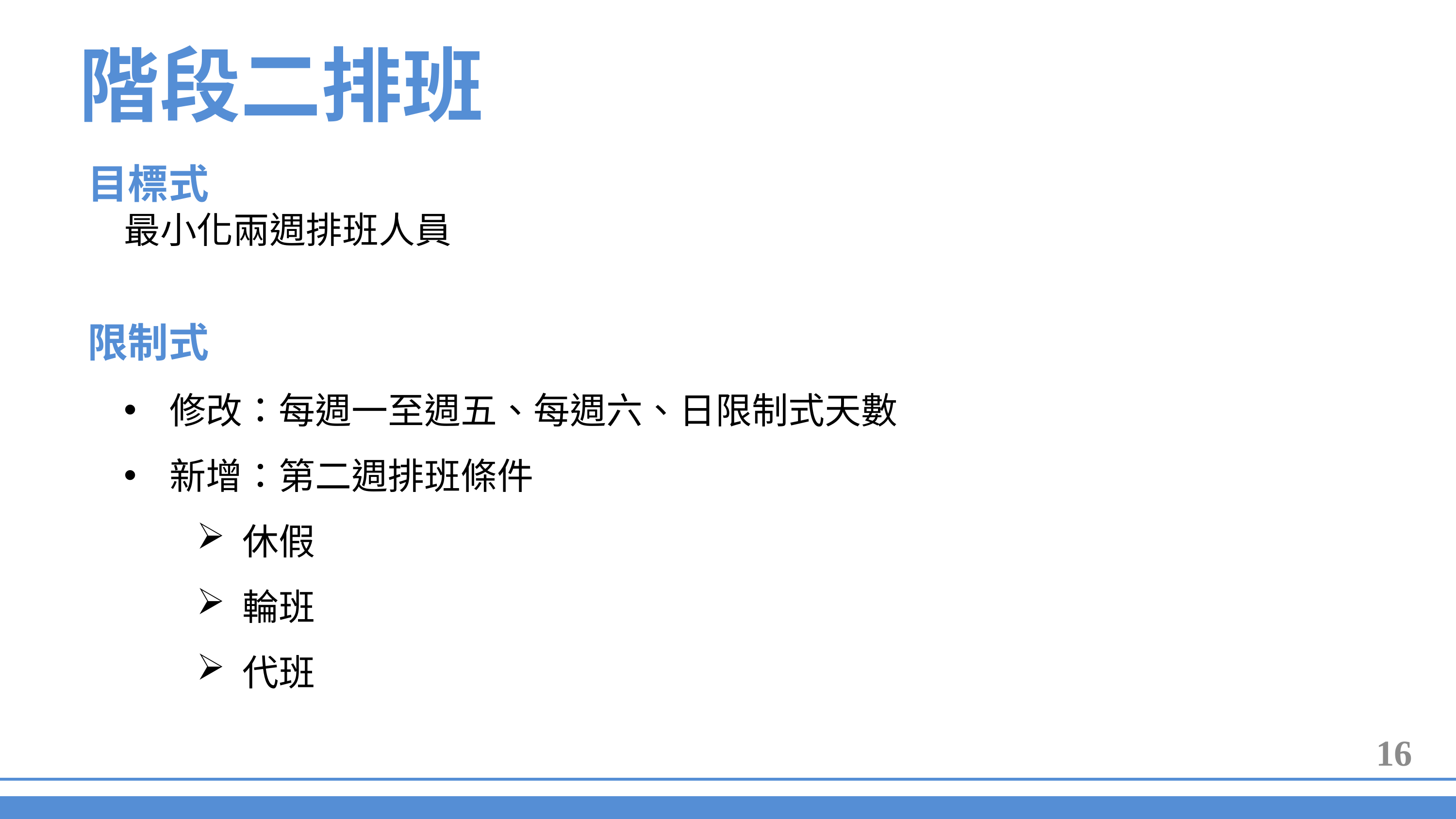

階段二排班
目標式
最小化兩週排班人員
限制式
修改：每週一至週五、每週六、日限制式天數
新增：第二週排班條件
休假
輪班
代班
16